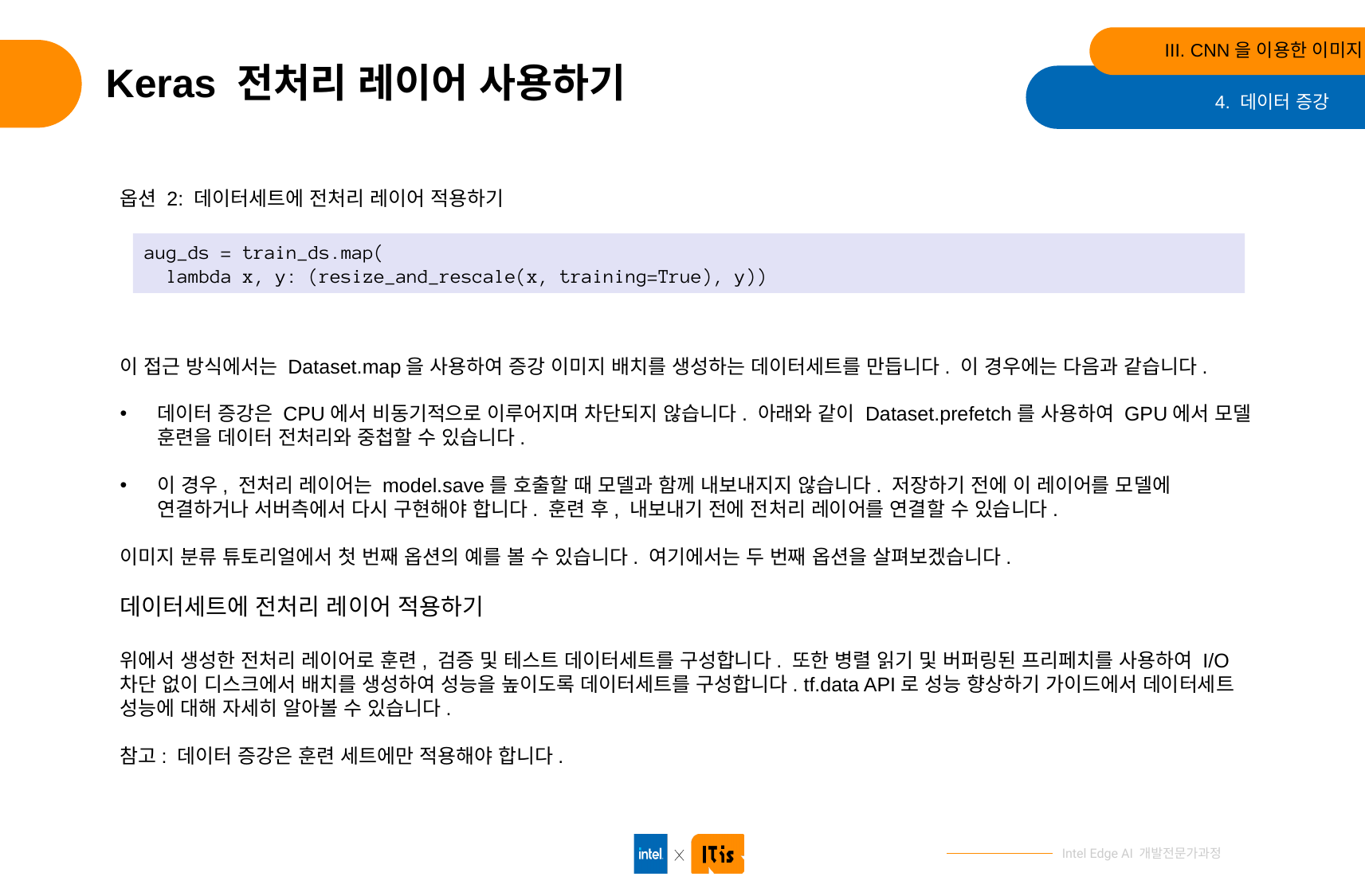

III. CNN을 이용한 이미지 분류
# Keras 전처리 레이어 사용하기
4. 데이터 증강

옵션 2: 데이터세트에 전처리 레이어 적용하기
aug_ds = train_ds.map(
  lambda x, y: (resize_and_rescale(x, training=True), y))
이 접근 방식에서는 Dataset.map을 사용하여 증강 이미지 배치를 생성하는 데이터세트를 만듭니다. 이 경우에는 다음과 같습니다.

데이터 증강은 CPU에서 비동기적으로 이루어지며 차단되지 않습니다. 아래와 같이 Dataset.prefetch를 사용하여 GPU에서 모델 훈련을 데이터 전처리와 중첩할 수 있습니다.

이 경우, 전처리 레이어는 model.save를 호출할 때 모델과 함께 내보내지지 않습니다. 저장하기 전에 이 레이어를 모델에 연결하거나 서버측에서 다시 구현해야 합니다. 훈련 후, 내보내기 전에 전처리 레이어를 연결할 수 있습니다.

이미지 분류 튜토리얼에서 첫 번째 옵션의 예를 볼 수 있습니다. 여기에서는 두 번째 옵션을 살펴보겠습니다.

데이터세트에 전처리 레이어 적용하기

위에서 생성한 전처리 레이어로 훈련, 검증 및 테스트 데이터세트를 구성합니다. 또한 병렬 읽기 및 버퍼링된 프리페치를 사용하여 I/O 차단 없이 디스크에서 배치를 생성하여 성능을 높이도록 데이터세트를 구성합니다. tf.data API로 성능 향상하기 가이드에서 데이터세트 성능에 대해 자세히 알아볼 수 있습니다.

참고: 데이터 증강은 훈련 세트에만 적용해야 합니다.